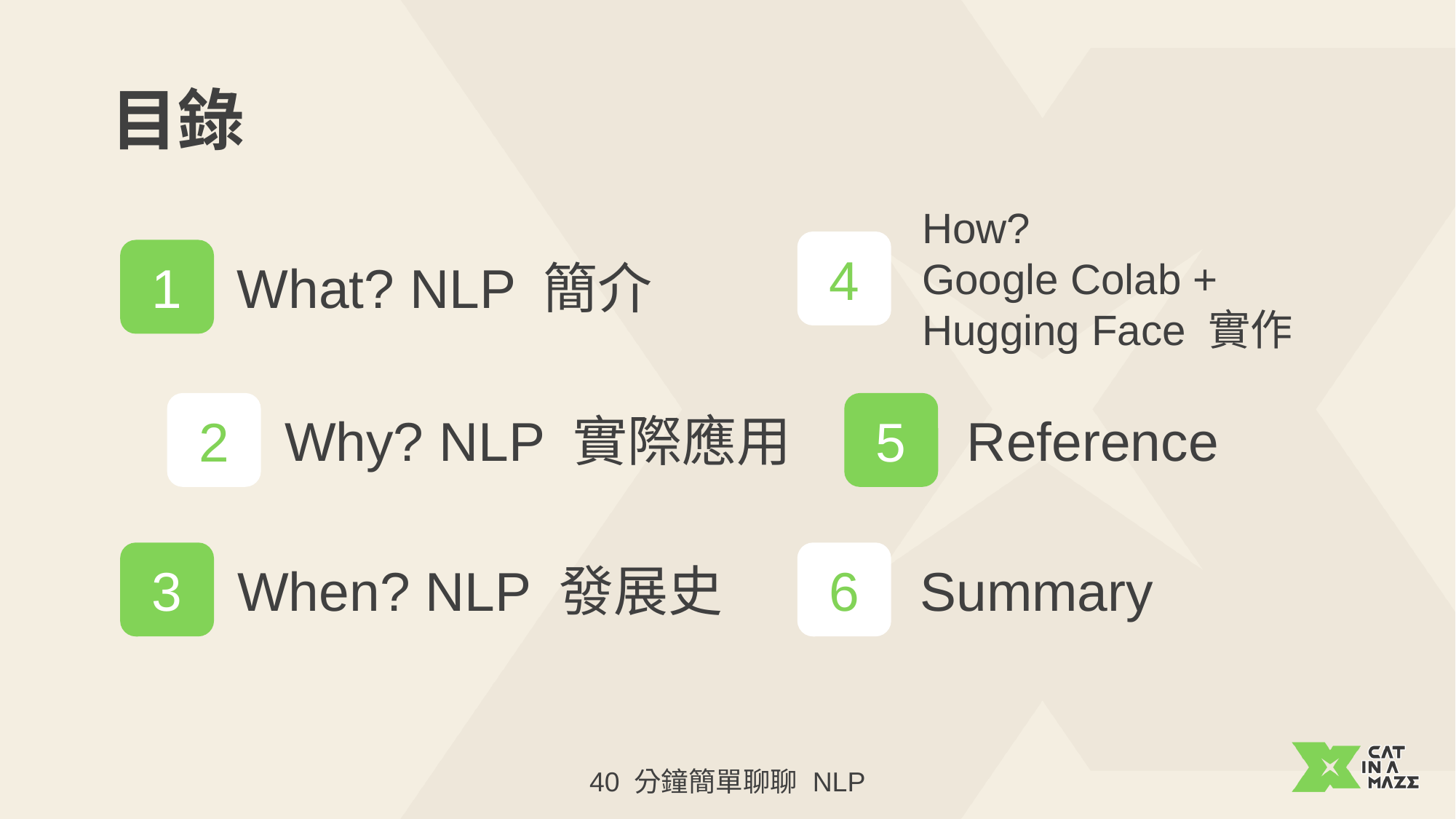

# 目錄
How?
Google Colab + Hugging Face 實作
4
1
What? NLP 簡介
2
Why? NLP 實際應用
5
Reference
3
When? NLP 發展史
6
Summary
40 分鐘簡單聊聊 NLP